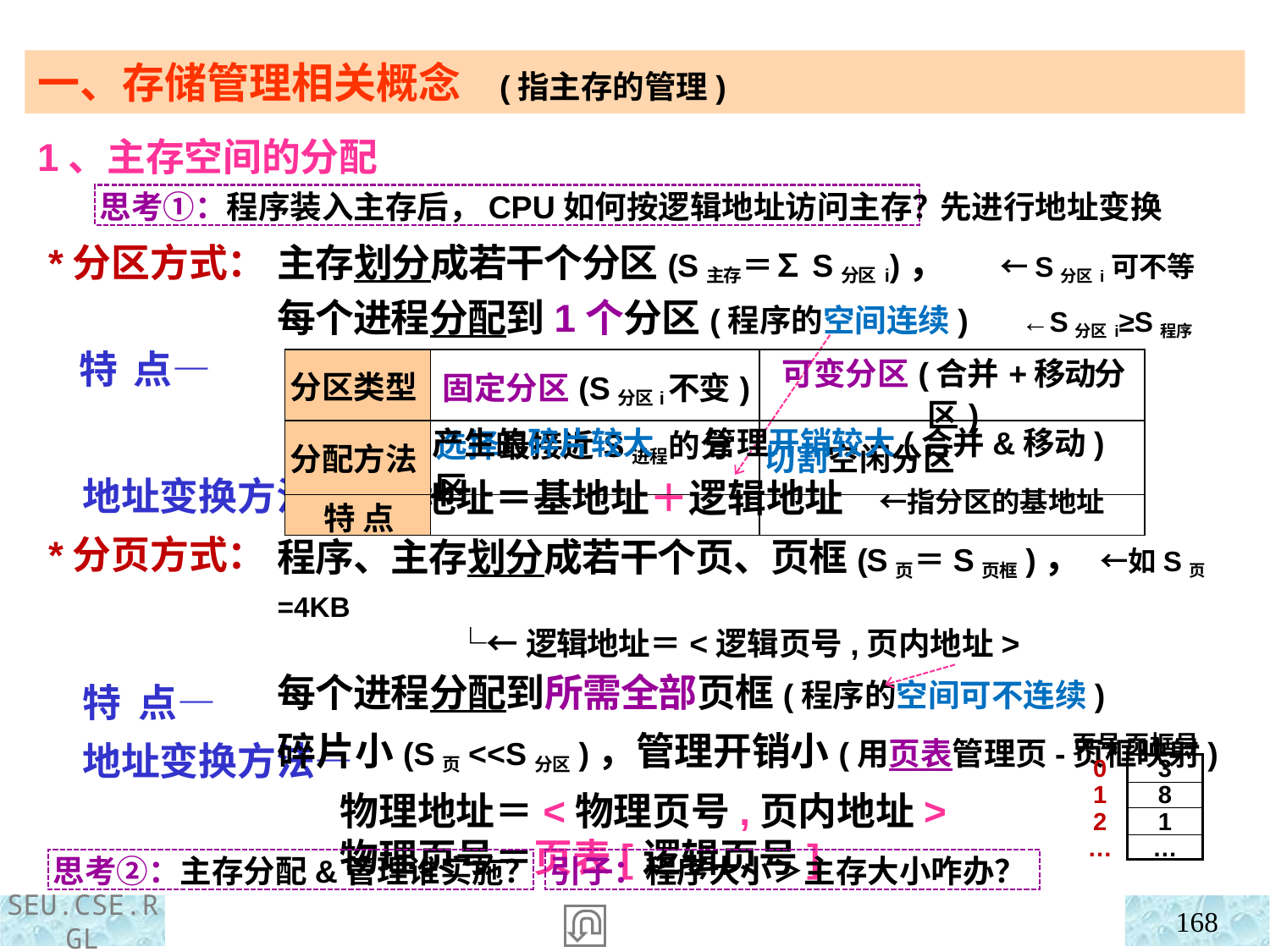

一、存储管理相关概念   (指主存的管理)
1、主存空间的分配

 *分区方式：

    特  点—

    地址变换方法—
 *分页方式：

    特  点—
    地址变换方法—
思考①：程序装入主存后，CPU如何按逻辑地址访问主存？
先进行地址变换
主存划分成若干个分区(S主存＝∑S分区i)，      ←S分区i可不等
每个进程分配到1个分区(程序的空间连续)     ←S分区i≥S程序

      物理地址＝基地址＋逻辑地址    ←指分区的基地址
| 分区类型 | 固定分区(S分区i不变) | 可变分区(合并+移动分区) |
| --- | --- | --- |
| 分配方法 | 选择最接近S进程的分区 | 切割空闲分区 |
| 特 点 |  |  |
产生的碎片较大       管理开销较大(合并&移动)
程序、主存划分成若干个页、页框(S页＝S页框)，  ←如S页=4KB
                            └←逻辑地址＝<逻辑页号,页内地址>
每个进程分配到所需全部页框(程序的空间可不连续)
碎片小(S页<<S分区)，管理开销小(用页表管理页-页框映射)
      物理地址＝<物理页号,页内地址>
      物理页号＝页表[逻辑页号]
页号 页框号
0
1
2
…
3
8
1
…
思考②：主存分配&管理谁实施？
引子：程序大小＞主存大小咋办？
168